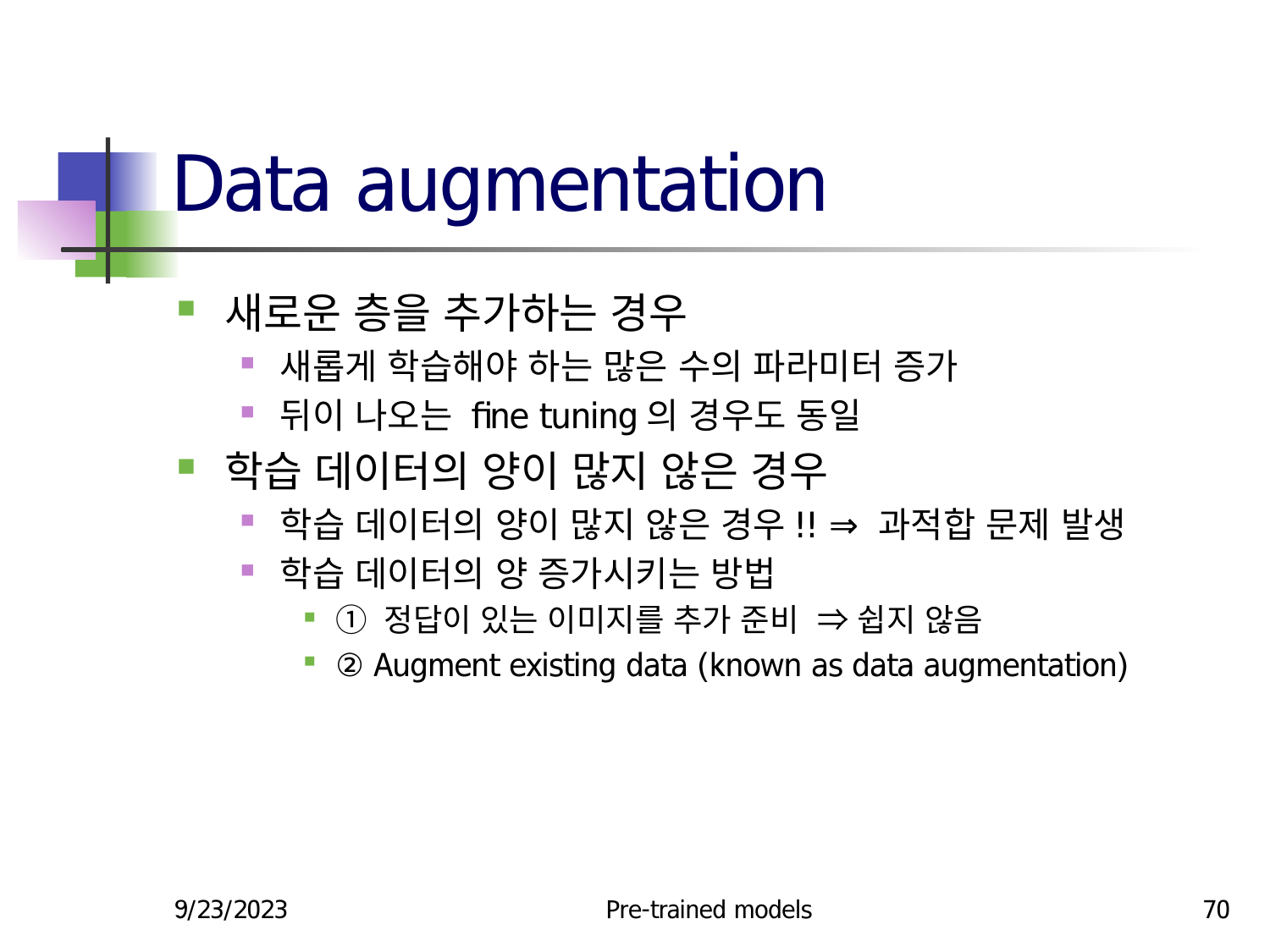

# Data augmentation
새로운 층을 추가하는 경우
새롭게 학습해야 하는 많은 수의 파라미터 증가
뒤이 나오는 fine tuning의 경우도 동일
학습 데이터의 양이 많지 않은 경우
학습 데이터의 양이 많지 않은 경우!! ⇒ 과적합 문제 발생
학습 데이터의 양 증가시키는 방법
① 정답이 있는 이미지를 추가 준비  ⇒ 쉽지 않음
② Augment existing data (known as data augmentation)

9/23/2023
Pre-trained models
70